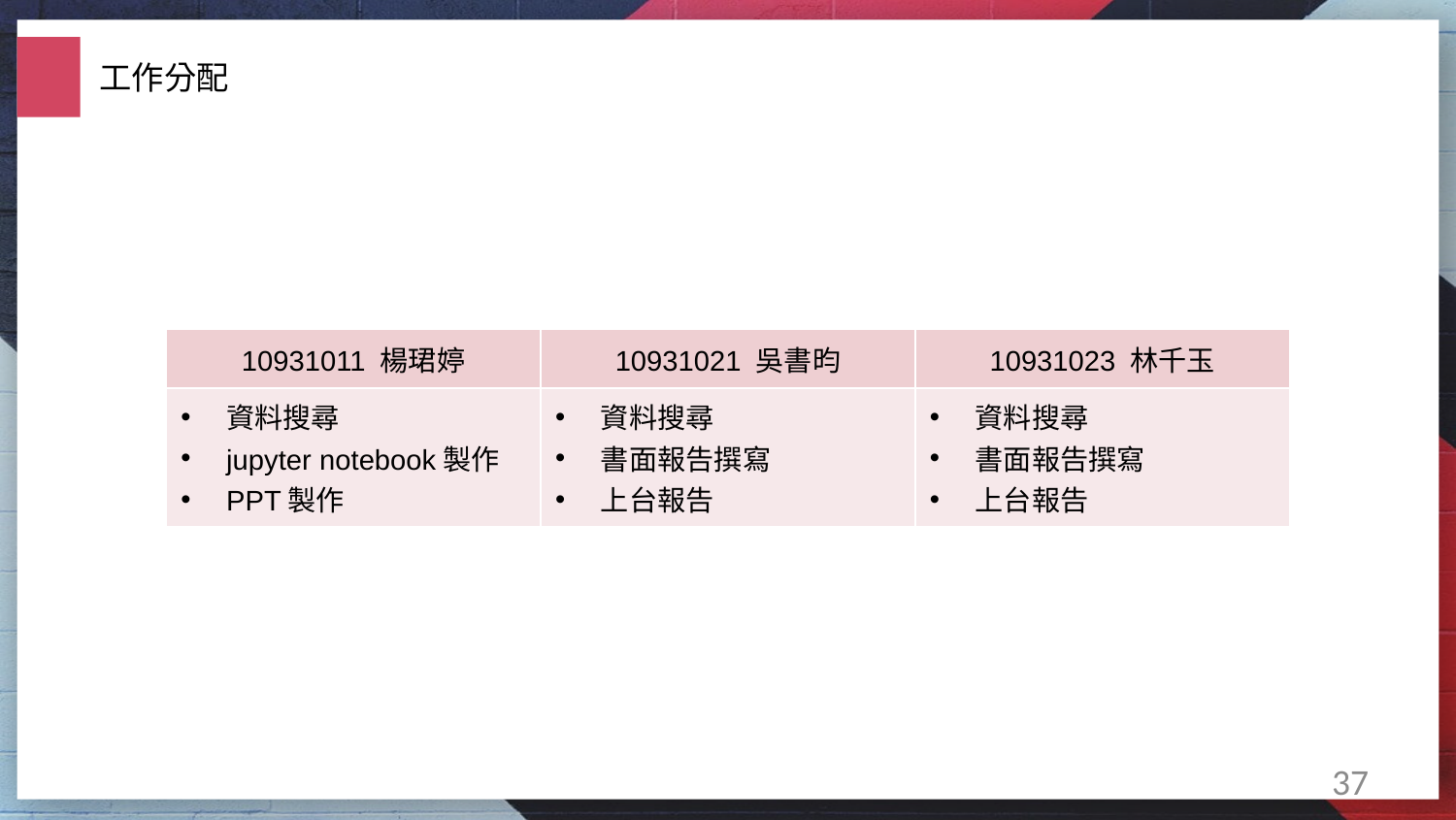

工作分配
| 10931011 楊珺婷 | 10931021 吳書昀 | 10931023 林千玉 |
| --- | --- | --- |
| 資料搜尋 jupyter notebook製作 PPT製作 | 資料搜尋 書面報告撰寫 上台報告 | 資料搜尋 書面報告撰寫 上台報告 |
37